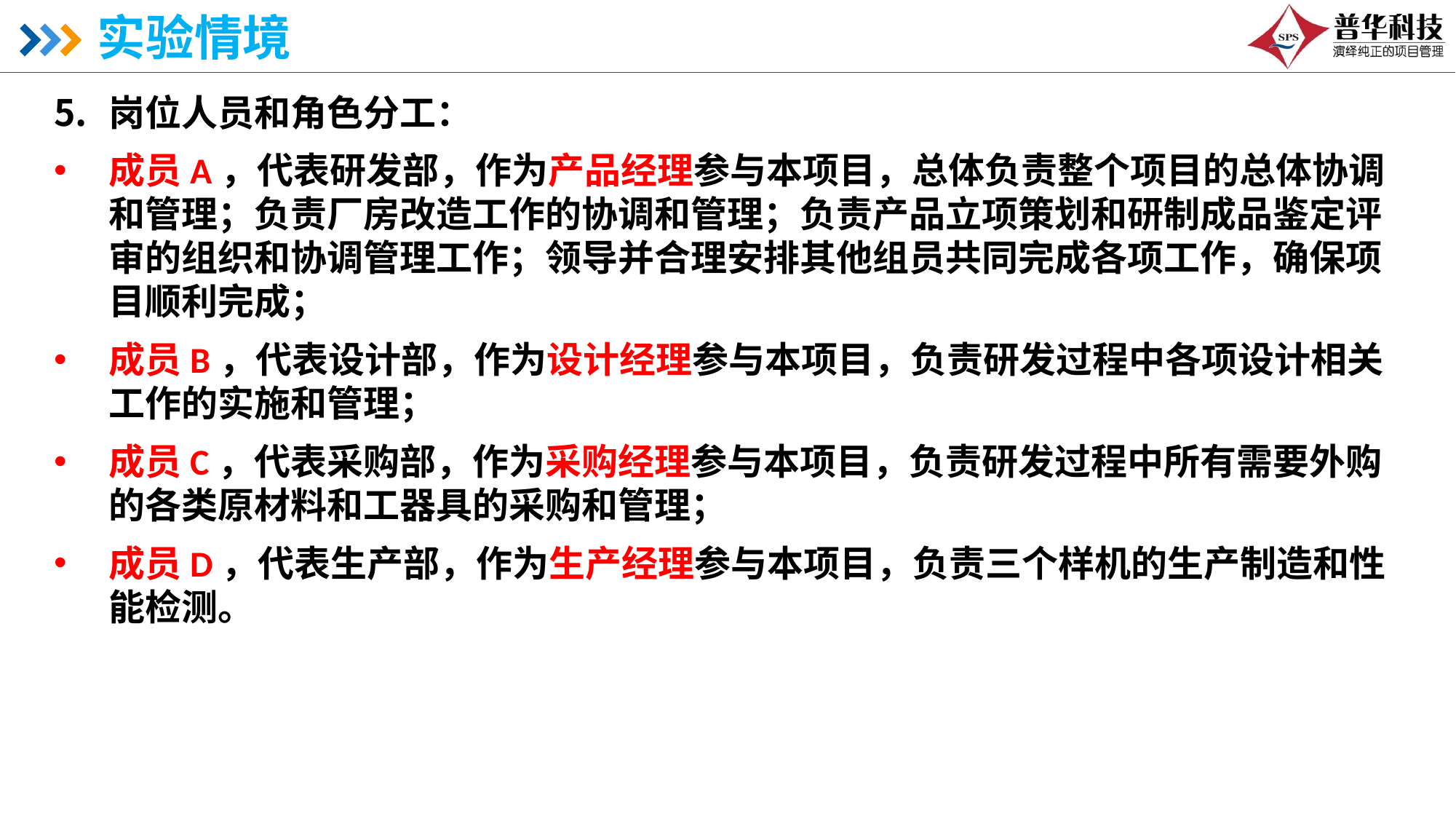

# 实验情境
岗位人员和角色分工：

成员A，代表研发部，作为产品经理参与本项目，总体负责整个项目的总体协调和管理；负责厂房改造工作的协调和管理；负责产品立项策划和研制成品鉴定评审的组织和协调管理工作；领导并合理安排其他组员共同完成各项工作，确保项目顺利完成；

成员B，代表设计部，作为设计经理参与本项目，负责研发过程中各项设计相关工作的实施和管理；

成员C，代表采购部，作为采购经理参与本项目，负责研发过程中所有需要外购的各类原材料和工器具的采购和管理；

成员D，代表生产部，作为生产经理参与本项目，负责三个样机的生产制造和性能检测。